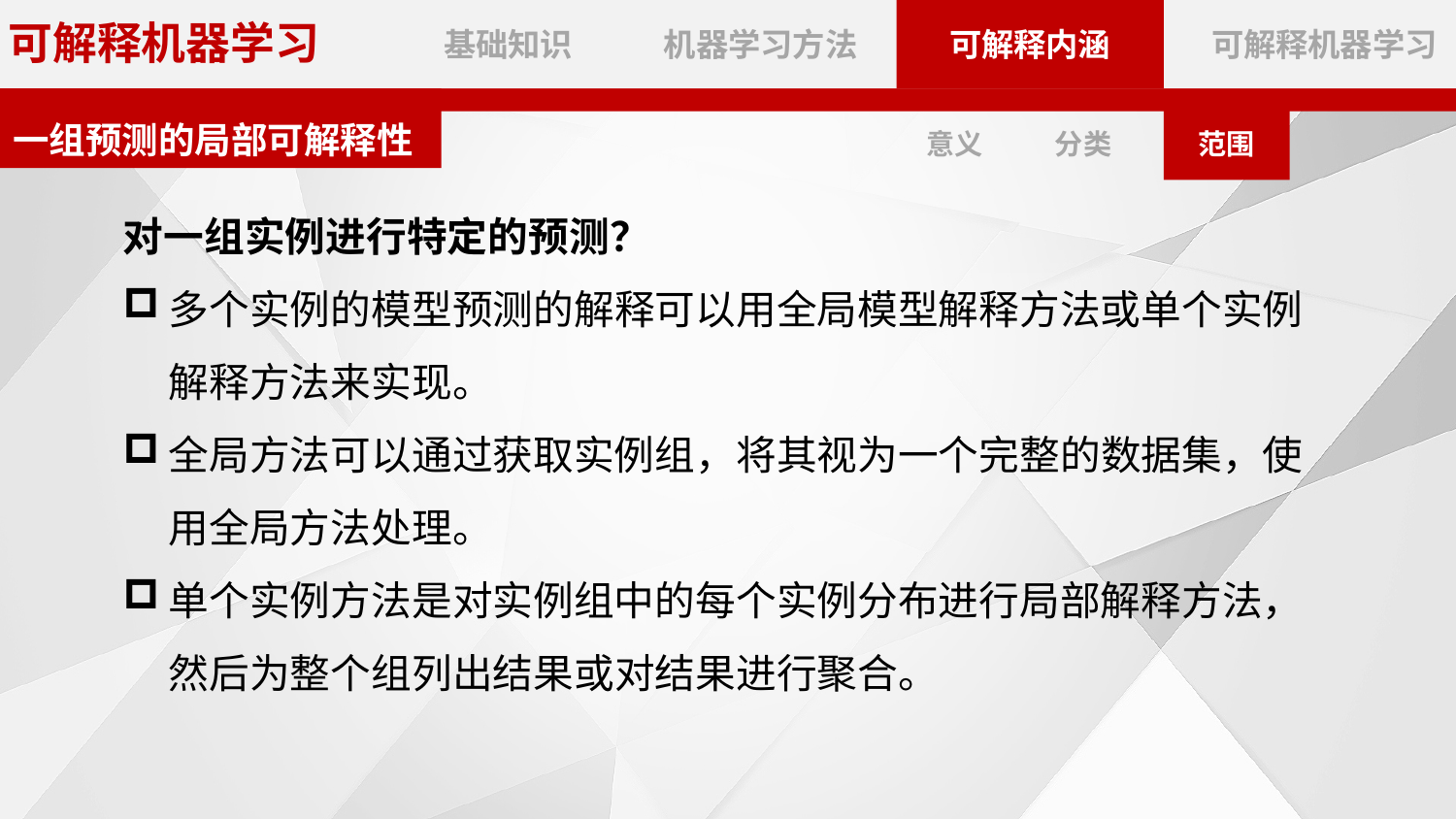

一组预测的局部可解释性
对一组实例进行特定的预测？
多个实例的模型预测的解释可以用全局模型解释方法或单个实例解释方法来实现。
全局方法可以通过获取实例组，将其视为一个完整的数据集，使用全局方法处理。
单个实例方法是对实例组中的每个实例分布进行局部解释方法，然后为整个组列出结果或对结果进行聚合。